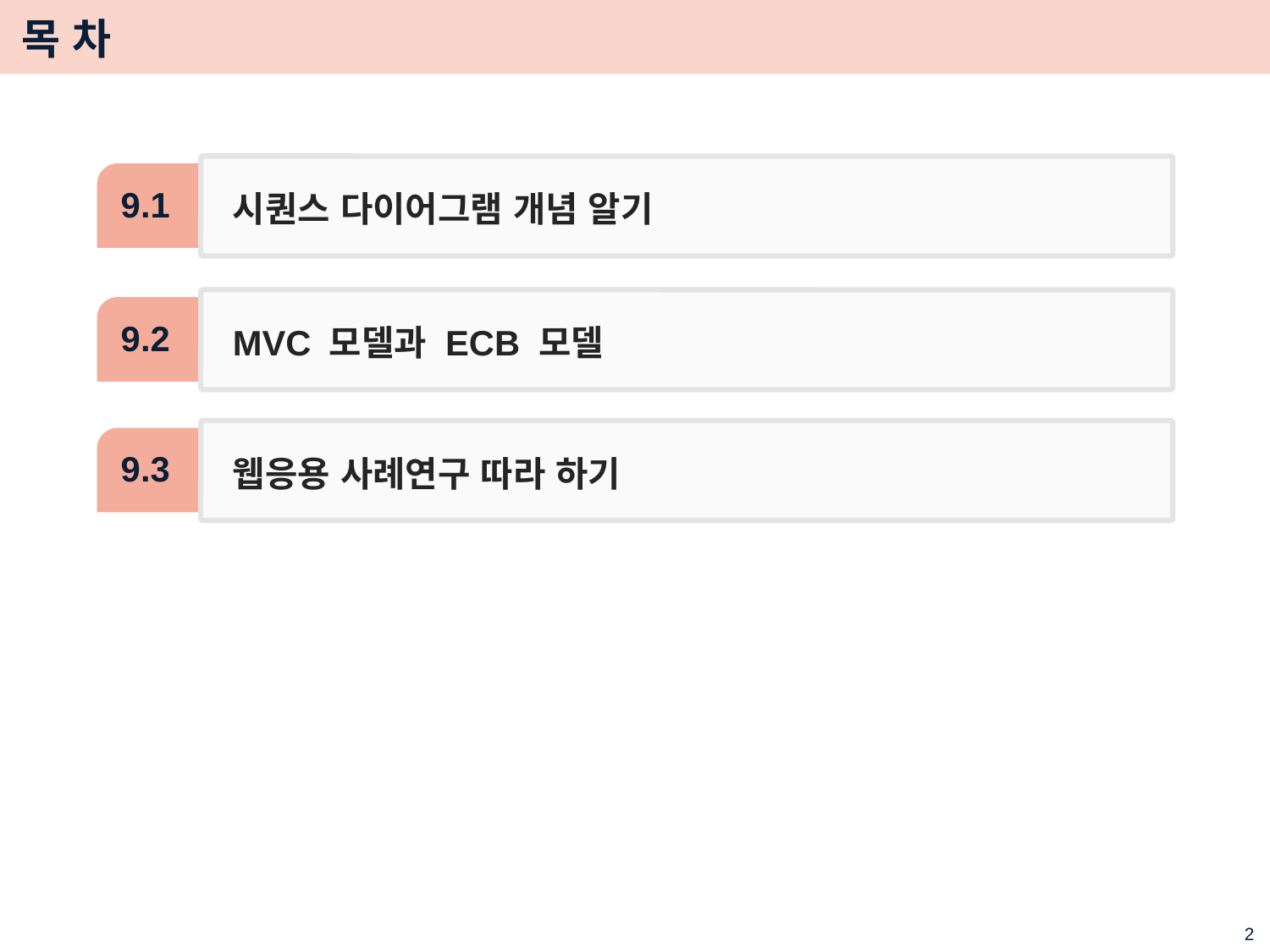

# 목 차
시퀀스 다이어그램 개념 알기
9.1
MVC 모델과 ECB 모델
9.2
웹응용 사례연구 따라 하기
9.3